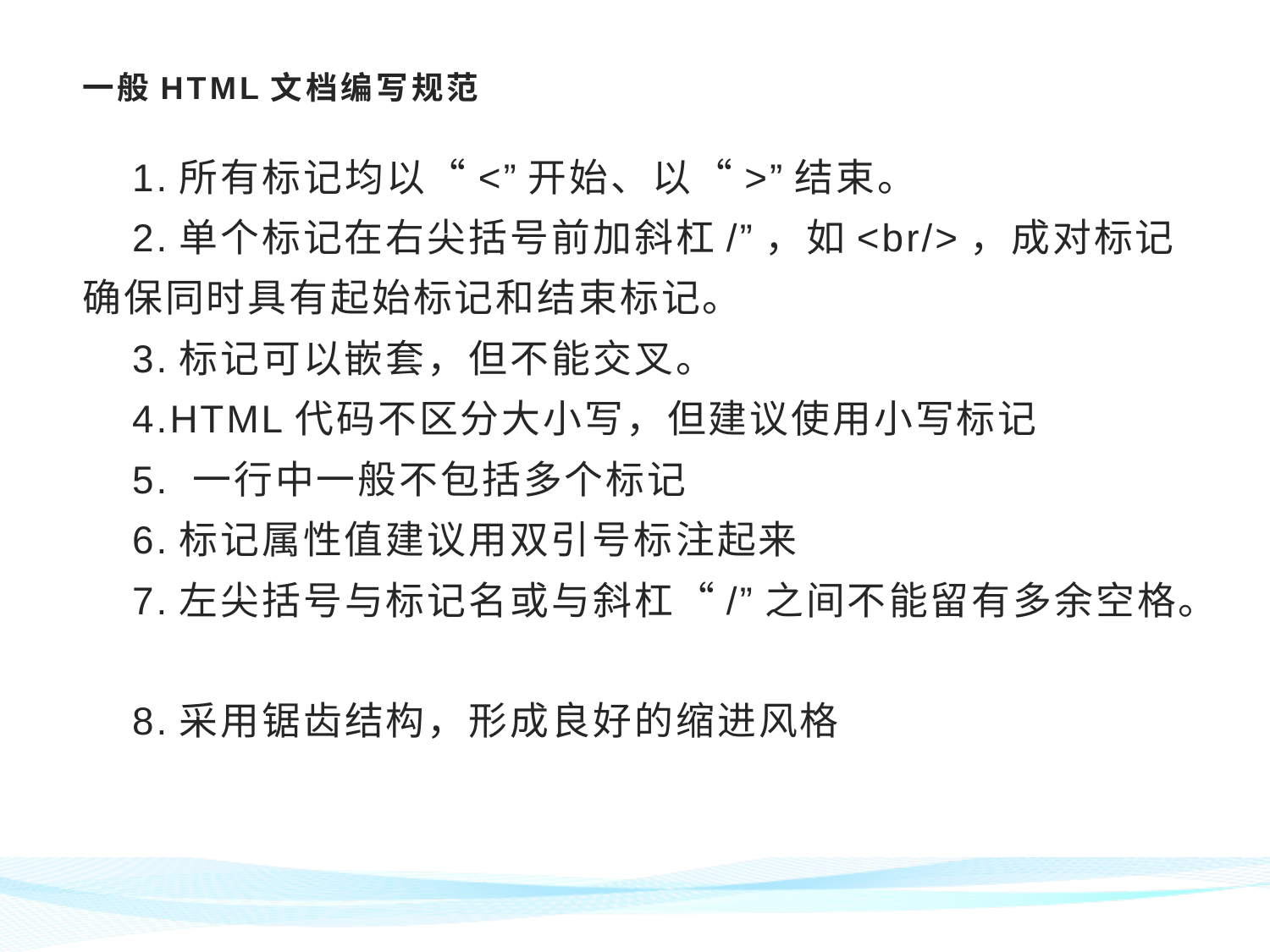

# 一般HTML文档编写规范
1.所有标记均以“<”开始、以“>”结束。
2.单个标记在右尖括号前加斜杠/”，如<br/>，成对标记确保同时具有起始标记和结束标记。
3.标记可以嵌套，但不能交叉。
4.HTML代码不区分大小写，但建议使用小写标记
5. 一行中一般不包括多个标记
6.标记属性值建议用双引号标注起来
7.左尖括号与标记名或与斜杠“/”之间不能留有多余空格。
8.采用锯齿结构，形成良好的缩进风格